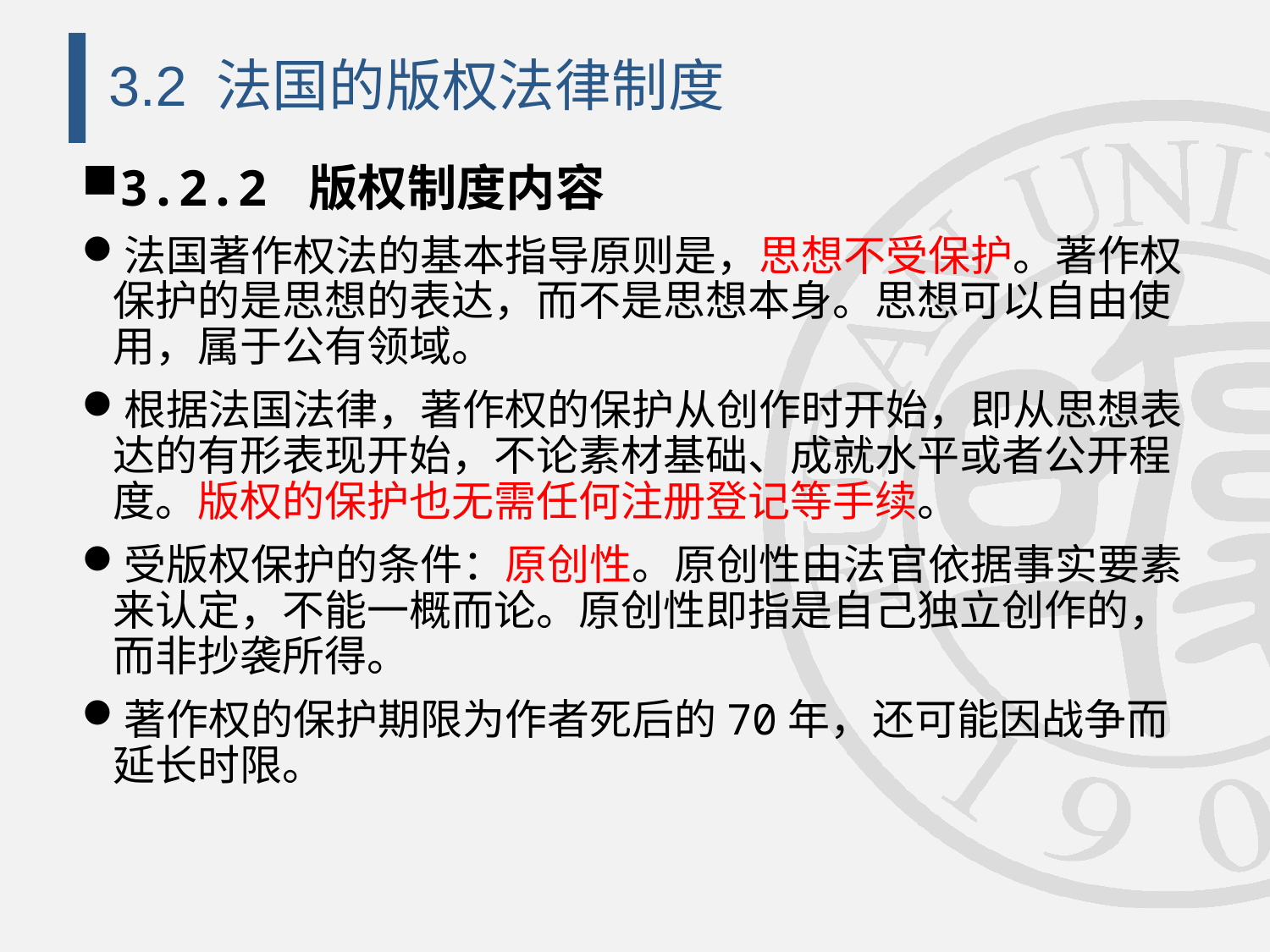

# 3.2 法国的版权法律制度
3.2.2 版权制度内容
法国著作权法的基本指导原则是，思想不受保护。著作权保护的是思想的表达，而不是思想本身。思想可以自由使用，属于公有领域。
根据法国法律，著作权的保护从创作时开始，即从思想表达的有形表现开始，不论素材基础、成就水平或者公开程度。版权的保护也无需任何注册登记等手续。
受版权保护的条件：原创性。原创性由法官依据事实要素来认定，不能一概而论。原创性即指是自己独立创作的，而非抄袭所得。
著作权的保护期限为作者死后的70年，还可能因战争而延长时限。